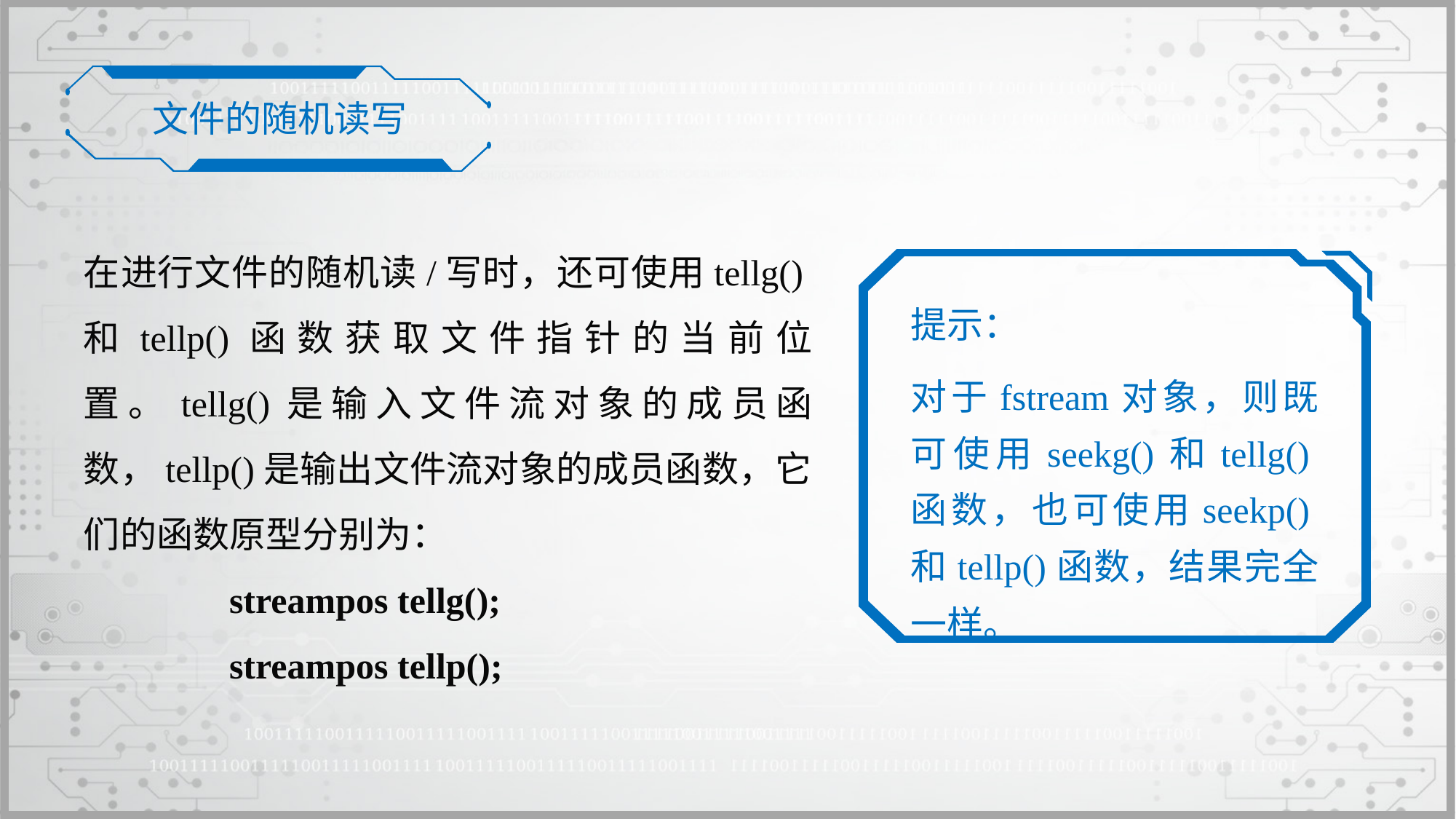

文件的随机读写
在进行文件的随机读/写时，还可使用tellg()和tellp()函数获取文件指针的当前位置。tellg()是输入文件流对象的成员函数，tellp()是输出文件流对象的成员函数，它们的函数原型分别为：
                streampos tellg();
	    streampos tellp();

提示：
对于fstream对象，则既可使用seekg()和tellg()函数，也可使用seekp()和tellp()函数，结果完全一样。